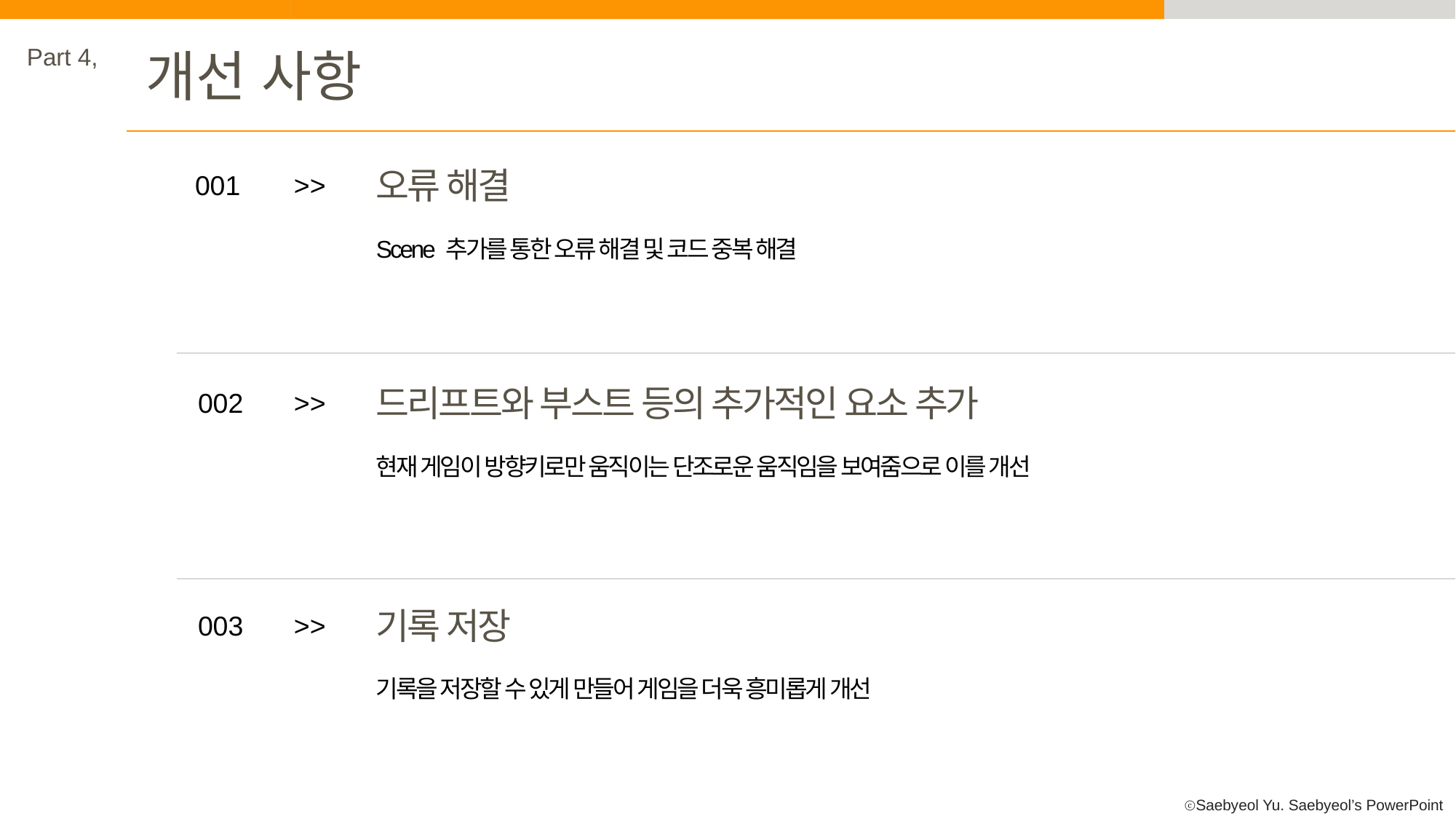

Part 4,
개선 사항
오류 해결
001
>>
Scene 추가를 통한 오류 해결 및 코드 중복 해결
드리프트와 부스트 등의 추가적인 요소 추가
002
>>
현재 게임이 방향키로만 움직이는 단조로운 움직임을 보여줌으로 이를 개선
기록 저장
003
>>
기록을 저장할 수 있게 만들어 게임을 더욱 흥미롭게 개선